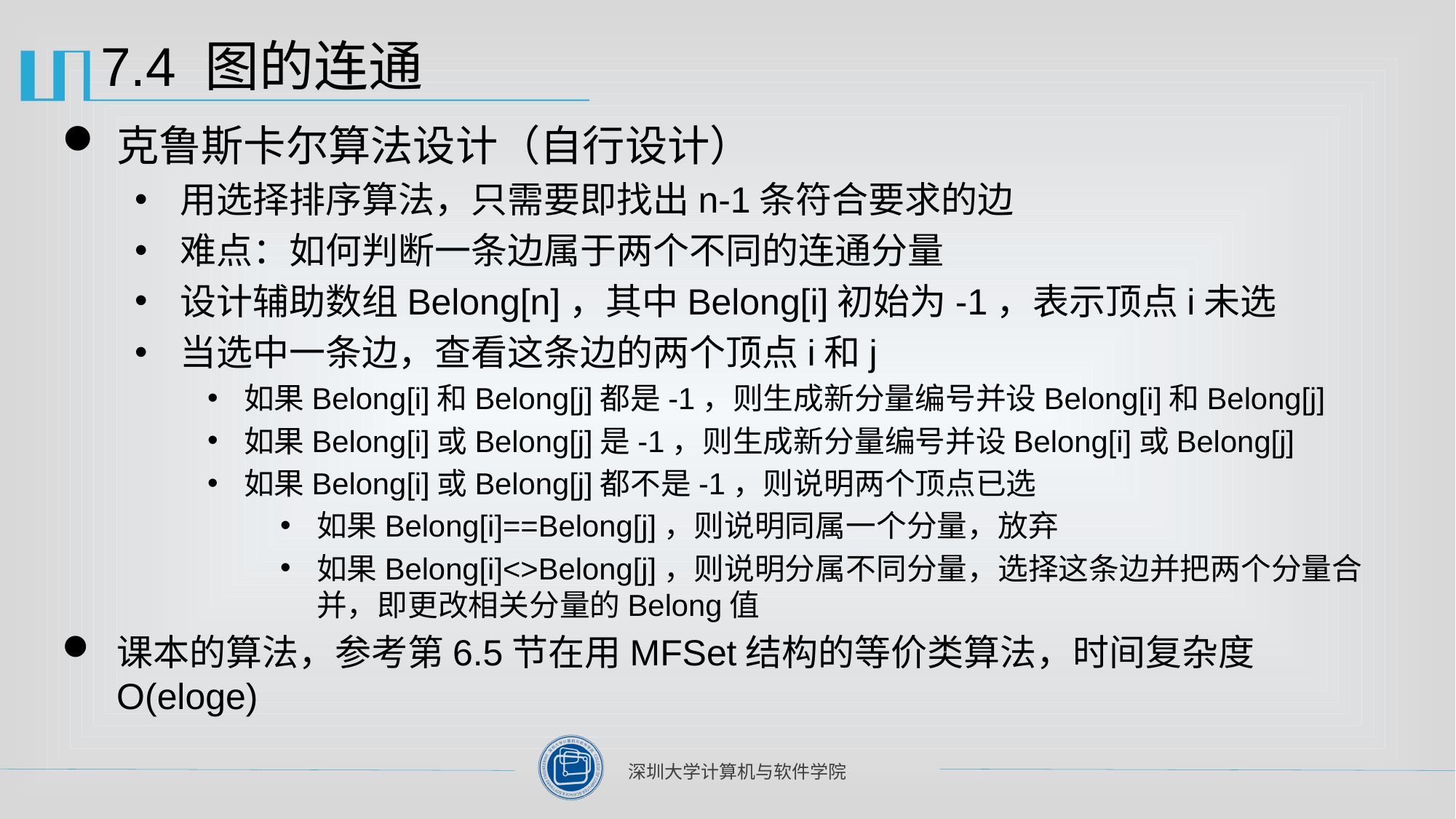

# 7.4 图的连通
克鲁斯卡尔算法设计（自行设计）
用选择排序算法，只需要即找出n-1条符合要求的边
难点：如何判断一条边属于两个不同的连通分量
设计辅助数组Belong[n]，其中Belong[i]初始为-1，表示顶点i未选
当选中一条边，查看这条边的两个顶点i和j
如果Belong[i]和Belong[j]都是-1，则生成新分量编号并设Belong[i]和Belong[j]
如果Belong[i]或Belong[j]是-1，则生成新分量编号并设Belong[i]或Belong[j]
如果Belong[i]或Belong[j]都不是-1，则说明两个顶点已选
如果Belong[i]==Belong[j]，则说明同属一个分量，放弃
如果Belong[i]<>Belong[j]，则说明分属不同分量，选择这条边并把两个分量合并，即更改相关分量的Belong值
课本的算法，参考第6.5节在用MFSet结构的等价类算法，时间复杂度O(eloge)

84